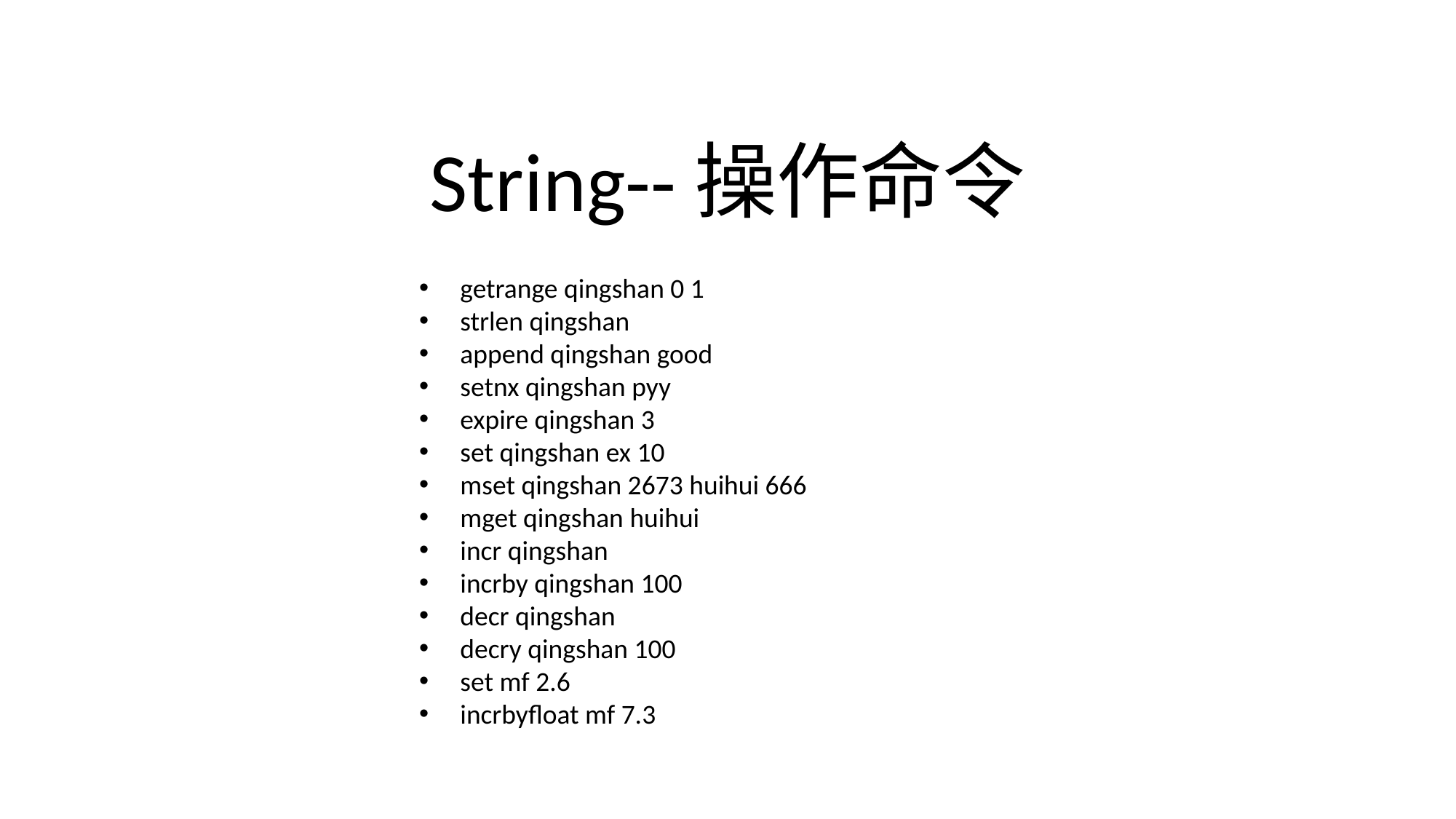

# String--操作命令
getrange qingshan 0 1
strlen qingshan
append qingshan good
setnx qingshan pyy
expire qingshan 3
set qingshan ex 10
mset qingshan 2673 huihui 666
mget qingshan huihui
incr qingshan
incrby qingshan 100
decr qingshan
decry qingshan 100
set mf 2.6
incrbyfloat mf 7.3